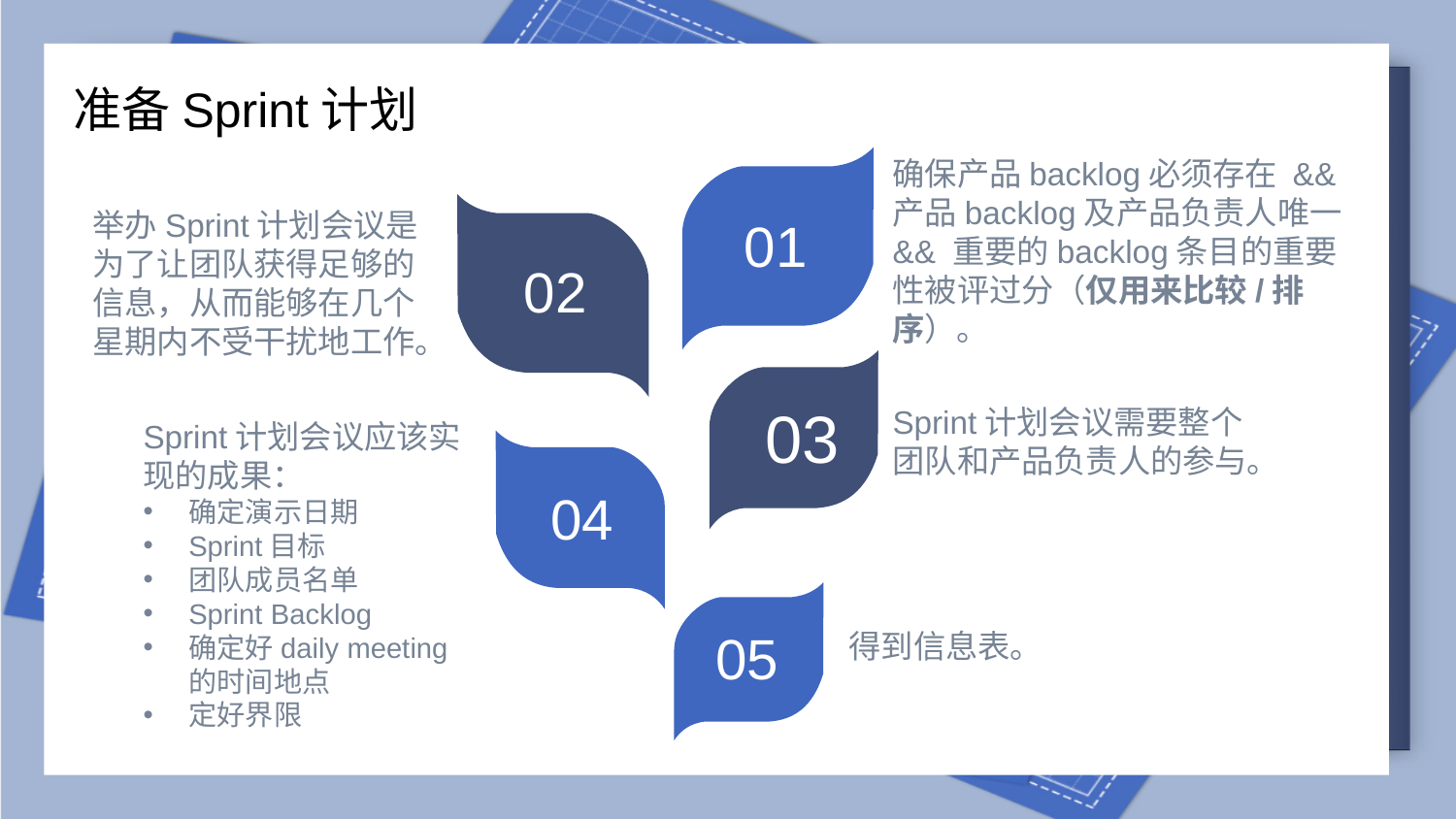

准备Sprint计划
确保产品backlog必须存在 && 产品backlog及产品负责人唯一 && 重要的backlog条目的重要性被评过分（仅用来比较/排序）。

举办Sprint计划会议是为了让团队获得足够的信息，从而能够在几个星期内不受干扰地工作。
01
02

03
Sprint计划会议需要整个团队和产品负责人的参与。
Sprint计划会议应该实现的成果：
确定演示日期
Sprint目标
团队成员名单
Sprint Backlog
确定好daily meeting的时间地点
定好界限

04

05
得到信息表。